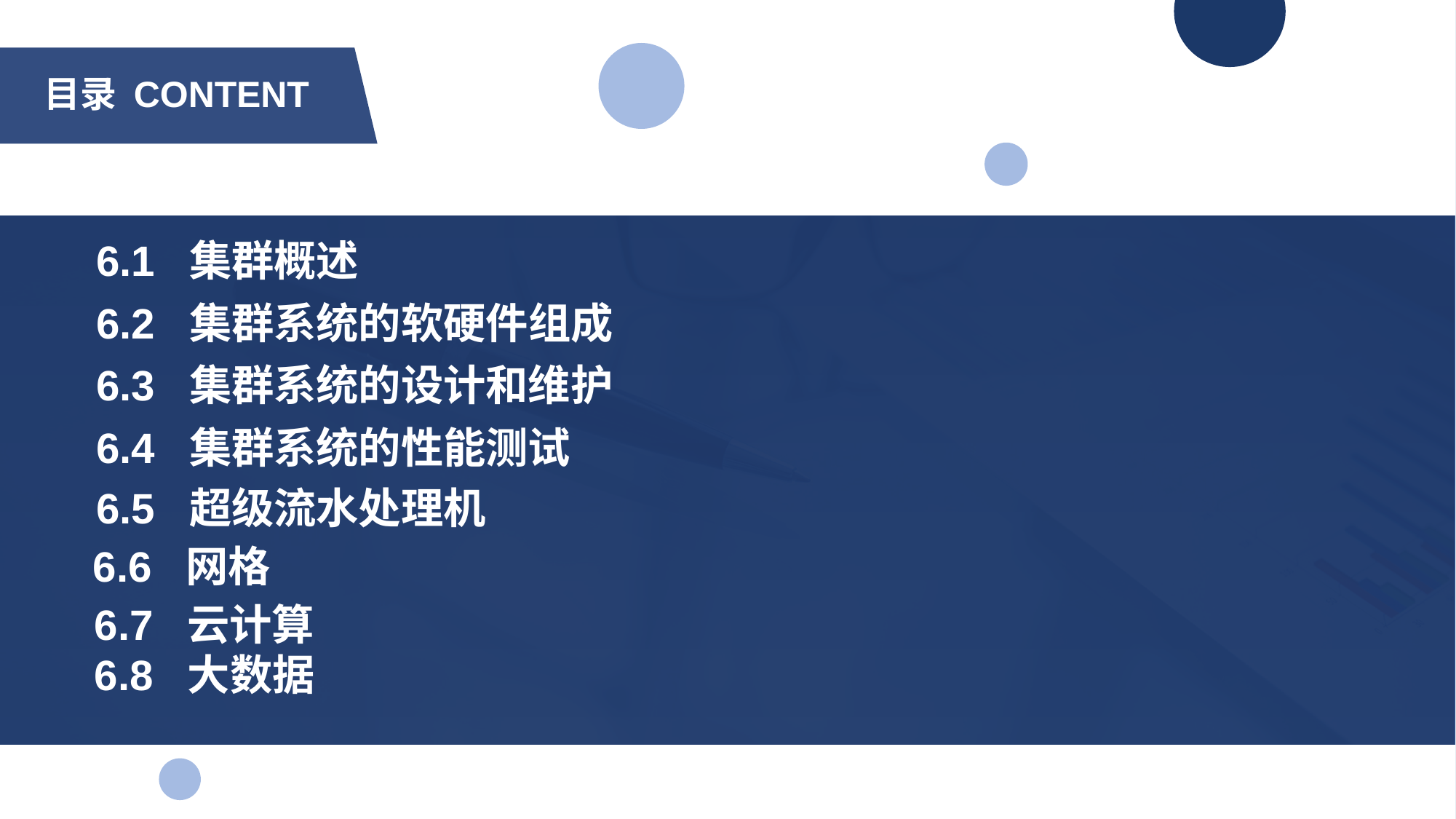

# 目录 CONTENT
6.1  集群概述
6.2  集群系统的软硬件组成
6.3  集群系统的设计和维护
6.4  集群系统的性能测试
6.5  超级流水处理机
6.6  网格
6.7  云计算

6.8  大数据